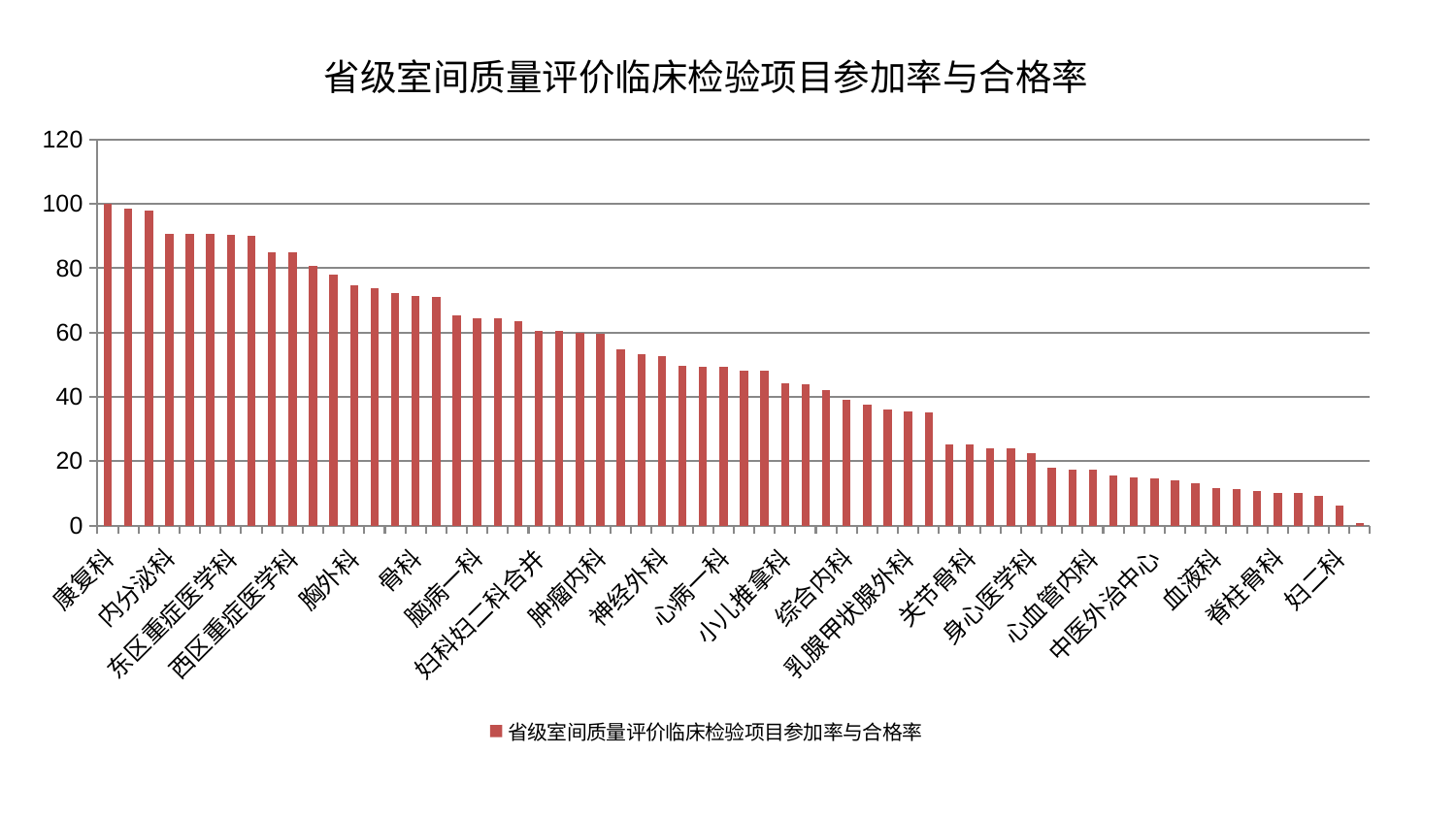

### Chart: 省级室间质量评价临床检验项目参加率与合格率

| Category | 省级室间质量评价临床检验项目参加率与合格率 |
|---|---|
| 康复科 | 100.0 |
| 肾脏内科 | 98.43277151758342 |
| 心病三科 | 97.9265505507338 |
| 内分泌科 | 90.7728230873877 |
| 皮肤科 | 90.74311374384367 |
| 泌尿外科 | 90.61820569620248 |
| 东区重症医学科 | 90.50554140544516 |
| 男科 | 90.00523630610894 |
| 显微骨科 | 85.00714150238139 |
| 西区重症医学科 | 84.9190720095713 |
| 妇科 | 80.84835659268717 |
| 周围血管科 | 78.14626104351477 |
| 胸外科 | 74.67633039062865 |
| 肛肠科 | 73.82100790836891 |
| 心病四科 | 72.40319732303135 |
| 骨科 | 71.51144796429602 |
| 耳鼻喉科 | 71.055848243637 |
| 肾病科 | 65.34867374351106 |
| 脑病一科 | 64.45930862160631 |
| 肝病科 | 64.31645365766067 |
| 儿科 | 63.58474816941583 |
| 妇科妇二科合并 | 60.42541465980371 |
| 神经内科 | 60.375526911879135 |
| 脾胃科消化科合并 | 59.80181783674364 |
| 肿瘤内科 | 59.68860767520876 |
| 治未病中心 | 54.729600383470405 |
| 肝胆外科 | 53.19573537985755 |
| 神经外科 | 52.70443034025289 |
| 美容皮肤科 | 49.74995986343434 |
| 脾胃病科 | 49.324171450760936 |
| 心病一科 | 49.299593645346356 |
| 重症医学科 | 48.08943917843016 |
| 创伤骨科 | 48.06348880832415 |
| 小儿推拿科 | 44.29824512408554 |
| 中医经典科 | 43.8400901536366 |
| 针灸科 | 42.04135049260793 |
| 综合内科 | 39.10969175021811 |
| 风湿病科 | 37.56573357100623 |
| 推拿科 | 35.93190464319521 |
| 乳腺甲状腺外科 | 35.5259076150539 |
| 眼科 | 35.07510323941102 |
| 东区肾病科 | 25.289796773186247 |
| 关节骨科 | 25.158592432172636 |
| 呼吸内科 | 23.99649961346523 |
| 运动损伤骨科 | 23.874891982301712 |
| 身心医学科 | 22.45229125406948 |
| 普通外科 | 17.843577346229605 |
| 心病二科 | 17.470202226453004 |
| 心血管内科 | 17.35808672924894 |
| 小儿骨科 | 15.510475306962904 |
| 产科 | 14.85952263970039 |
| 中医外治中心 | 14.541985300810694 |
| 口腔科 | 13.899810290554267 |
| 老年医学科 | 13.003077271393826 |
| 血液科 | 11.665743548298904 |
| 医院 | 11.293543923812805 |
| 微创骨科 | 10.605087883350711 |
| 脊柱骨科 | 10.199231752313388 |
| 脑病二科 | 10.169663009557597 |
| 脑病三科 | 9.277431922221773 |
| 妇二科 | 6.275797361950209 |
| 消化内科 | 0.6741103270979802 |
227